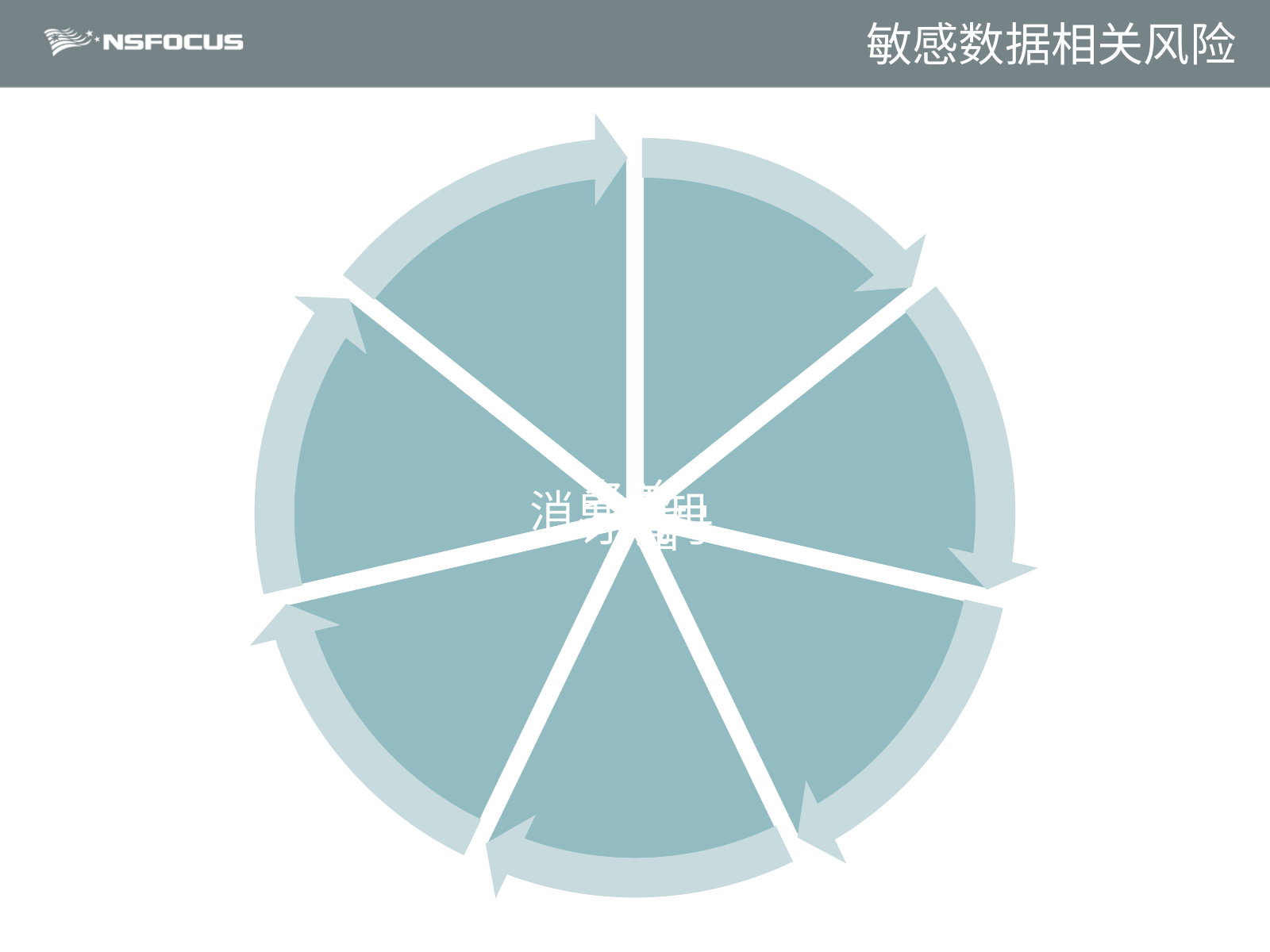

# 敏感数据相关风险
帐户名
id
手机号
邮箱
订单
消息通知
名单